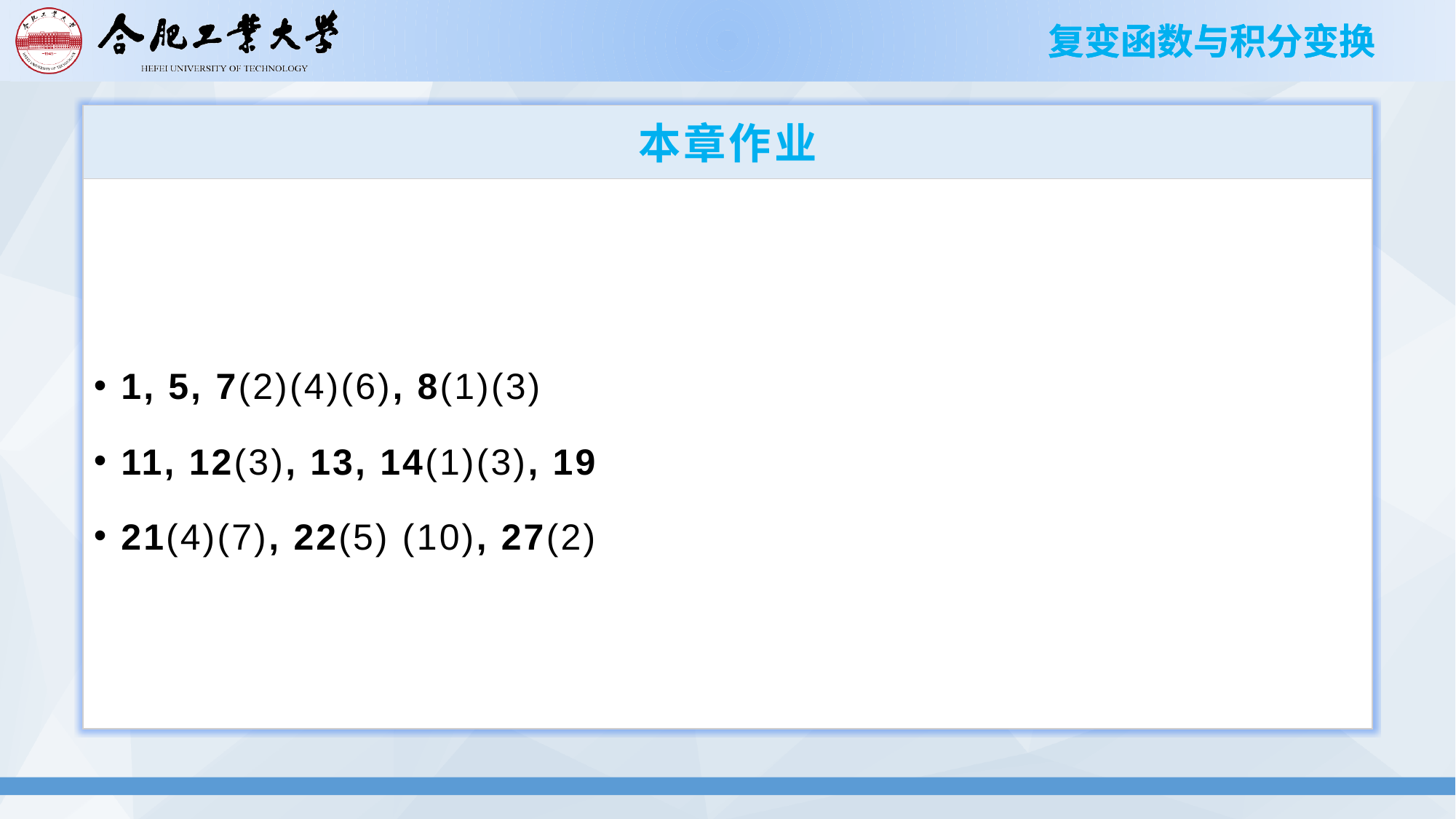

# 本章作业
1, 5, 7(2)(4)(6), 8(1)(3)
11, 12(3), 13, 14(1)(3), 19
21(4)(7), 22(5) (10), 27(2)